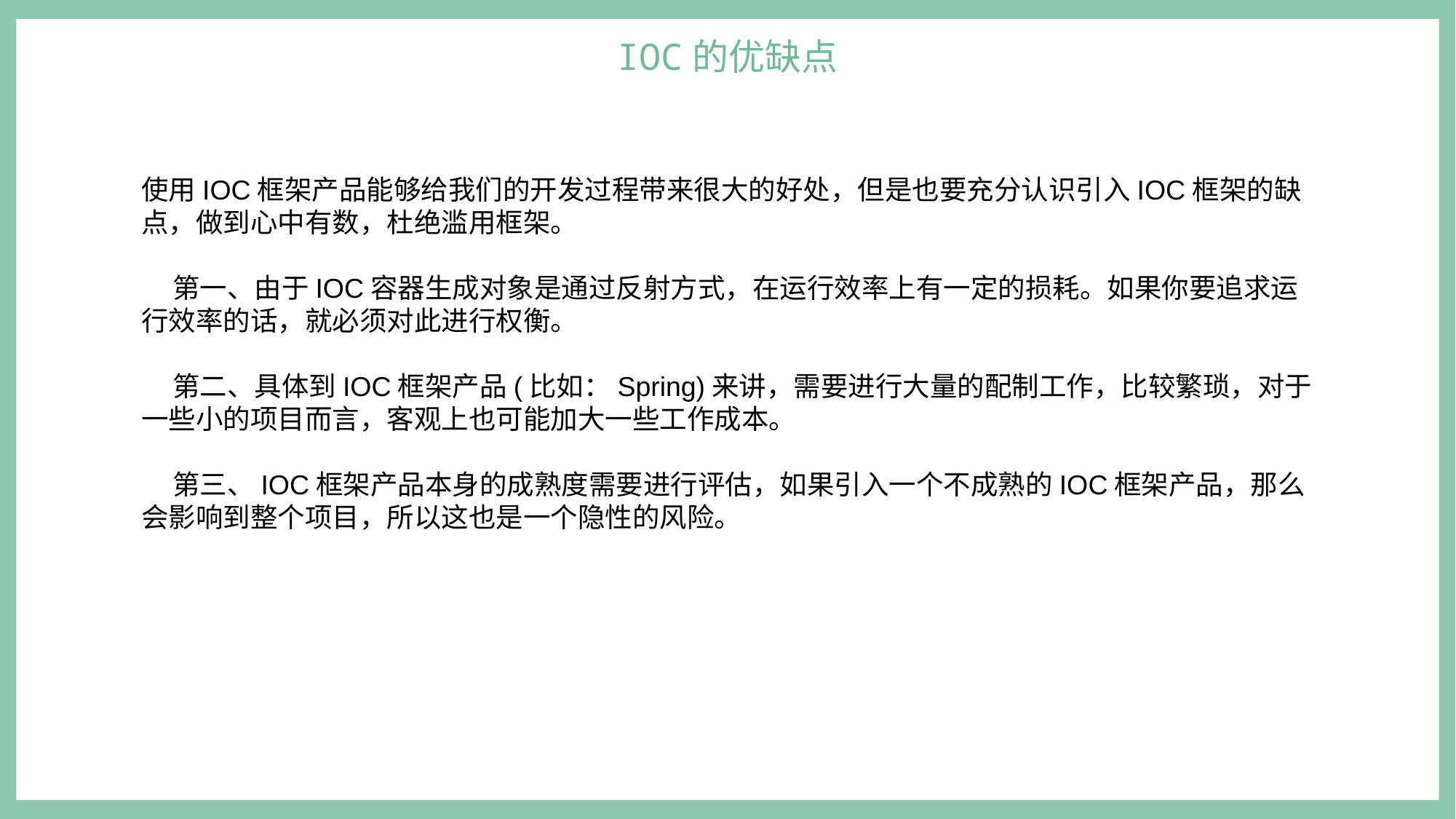

IOC的优缺点
使用IOC框架产品能够给我们的开发过程带来很大的好处，但是也要充分认识引入IOC框架的缺点，做到心中有数，杜绝滥用框架。

    第一、由于IOC容器生成对象是通过反射方式，在运行效率上有一定的损耗。如果你要追求运行效率的话，就必须对此进行权衡。

    第二、具体到IOC框架产品(比如：Spring)来讲，需要进行大量的配制工作，比较繁琐，对于一些小的项目而言，客观上也可能加大一些工作成本。

    第三、IOC框架产品本身的成熟度需要进行评估，如果引入一个不成熟的IOC框架产品，那么会影响到整个项目，所以这也是一个隐性的风险。